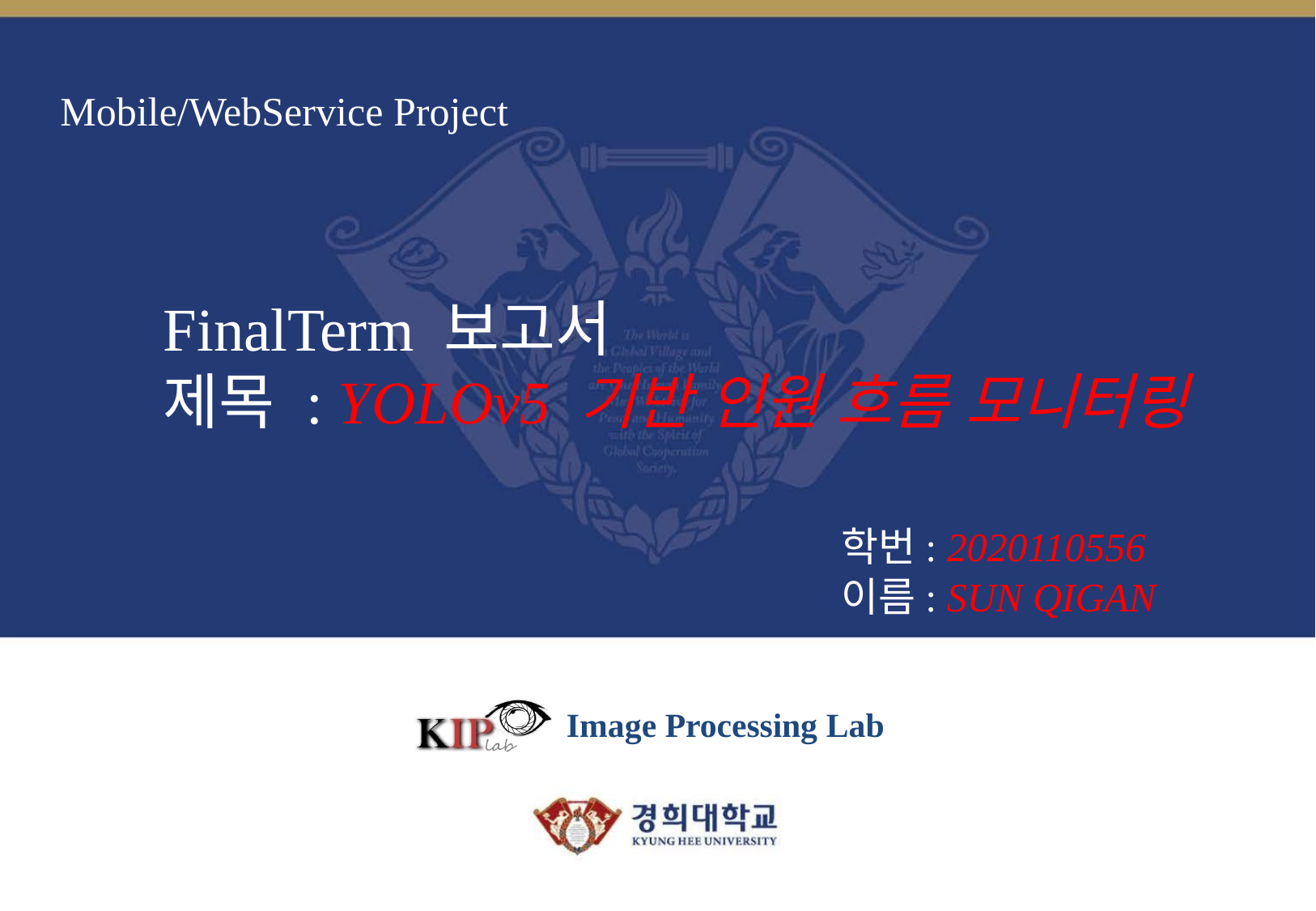

# Mobile/WebService Project
FinalTerm 보고서
제목 : YOLOv5 기반 인원 흐름 모니터링
학번: 2020110556
이름: SUN QIGAN

Image Processing Lab